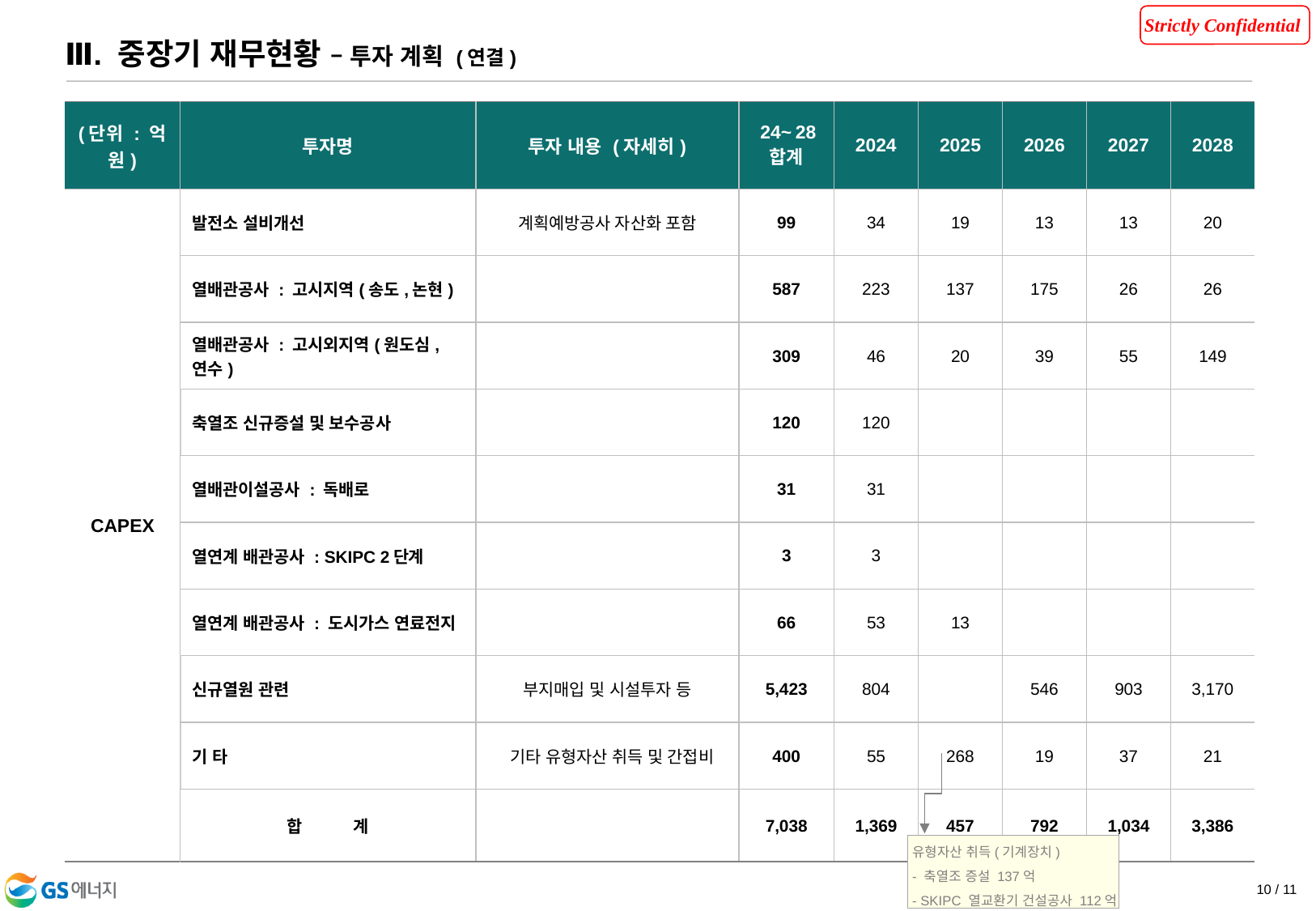

Ⅲ. 중장기 재무현황 – 투자 계획 (연결)
| (단위 : 억원) | 투자명 | 투자 내용 (자세히) | '24~'28 합계 | 2024 | 2025 | 2026 | 2027 | 2028 |
| --- | --- | --- | --- | --- | --- | --- | --- | --- |
| CAPEX | 발전소 설비개선 | 계획예방공사 자산화 포함 | 99 | 34 | 19 | 13 | 13 | 20 |
|  | 열배관공사 : 고시지역(송도,논현) |  | 587 | 223 | 137 | 175 | 26 | 26 |
|  | 열배관공사 : 고시외지역(원도심,연수) |  | 309 | 46 | 20 | 39 | 55 | 149 |
|  | 축열조 신규증설 및 보수공사 |  | 120 | 120 |  |  |  |  |
|  | 열배관이설공사 : 독배로 |  | 31 | 31 |  |  |  |  |
|  | 열연계 배관공사 : SKIPC 2단계 |  | 3 | 3 |  |  |  |  |
|  | 열연계 배관공사 : 도시가스 연료전지 |  | 66 | 53 | 13 |  |  |  |
|  | 신규열원 관련 | 부지매입 및 시설투자 등 | 5,423 | 804 |  | 546 | 903 | 3,170 |
|  | 기 타 | 기타 유형자산 취득 및 간접비 | 400 | 55 | 268 | 19 | 37 | 21 |
|  | 합 계 |  | 7,038 | 1,369 | 457 | 792 | 1,034 | 3,386 |
유형자산 취득(기계장치)
- 축열조 증설 137억
- SKIPC 열교환기 건설공사 112억